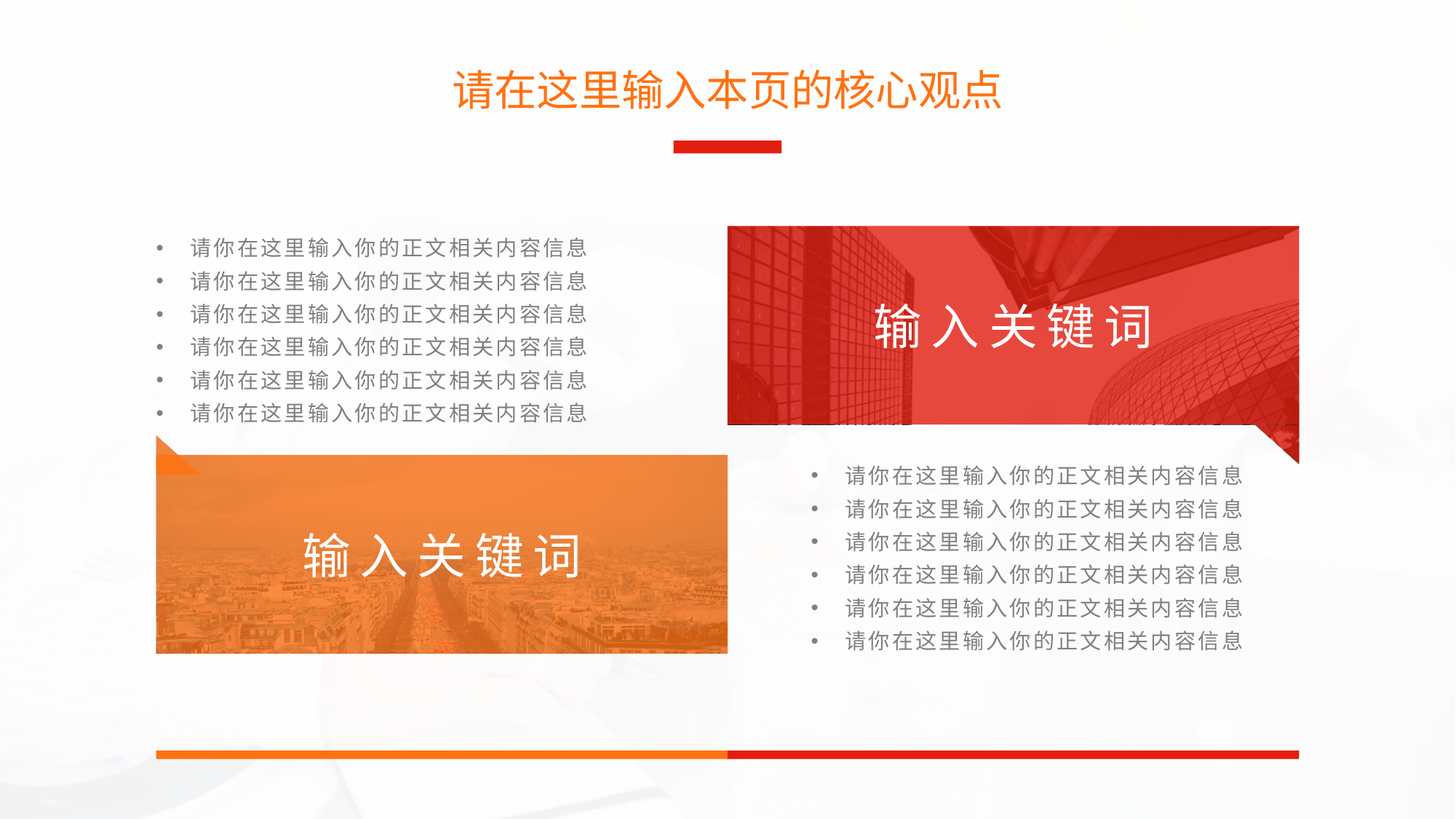

请在这里输入本页的核心观点

输入关键词

请你在这里输入你的正文相关内容信息
请你在这里输入你的正文相关内容信息
请你在这里输入你的正文相关内容信息
请你在这里输入你的正文相关内容信息
请你在这里输入你的正文相关内容信息
请你在这里输入你的正文相关内容信息

输入关键词
请你在这里输入你的正文相关内容信息
请你在这里输入你的正文相关内容信息
请你在这里输入你的正文相关内容信息
请你在这里输入你的正文相关内容信息
请你在这里输入你的正文相关内容信息
请你在这里输入你的正文相关内容信息